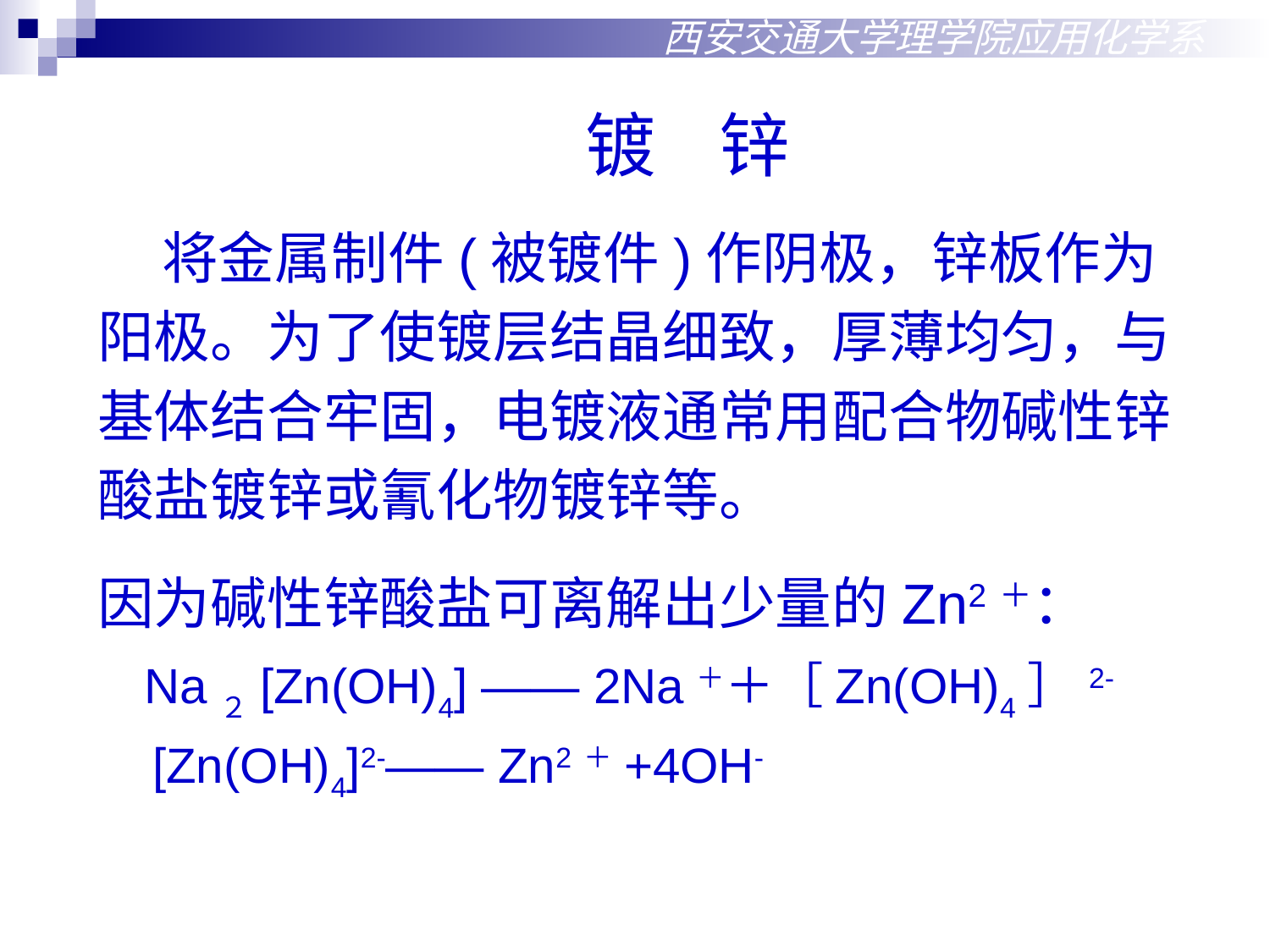

西安交通大学理学院应用化学系
镀    锌
    将金属制件(被镀件)作阴极，锌板作为
阳极。为了使镀层结晶细致，厚薄均匀，与
基体结合牢固，电镀液通常用配合物碱性锌
酸盐镀锌或氰化物镀锌等。

因为碱性锌酸盐可离解出少量的Zn2＋：
   Na２[Zn(OH)4] —— 2Na＋＋［Zn(OH)4］2-
    [Zn(OH)4]2-—— Zn2＋+4OH-